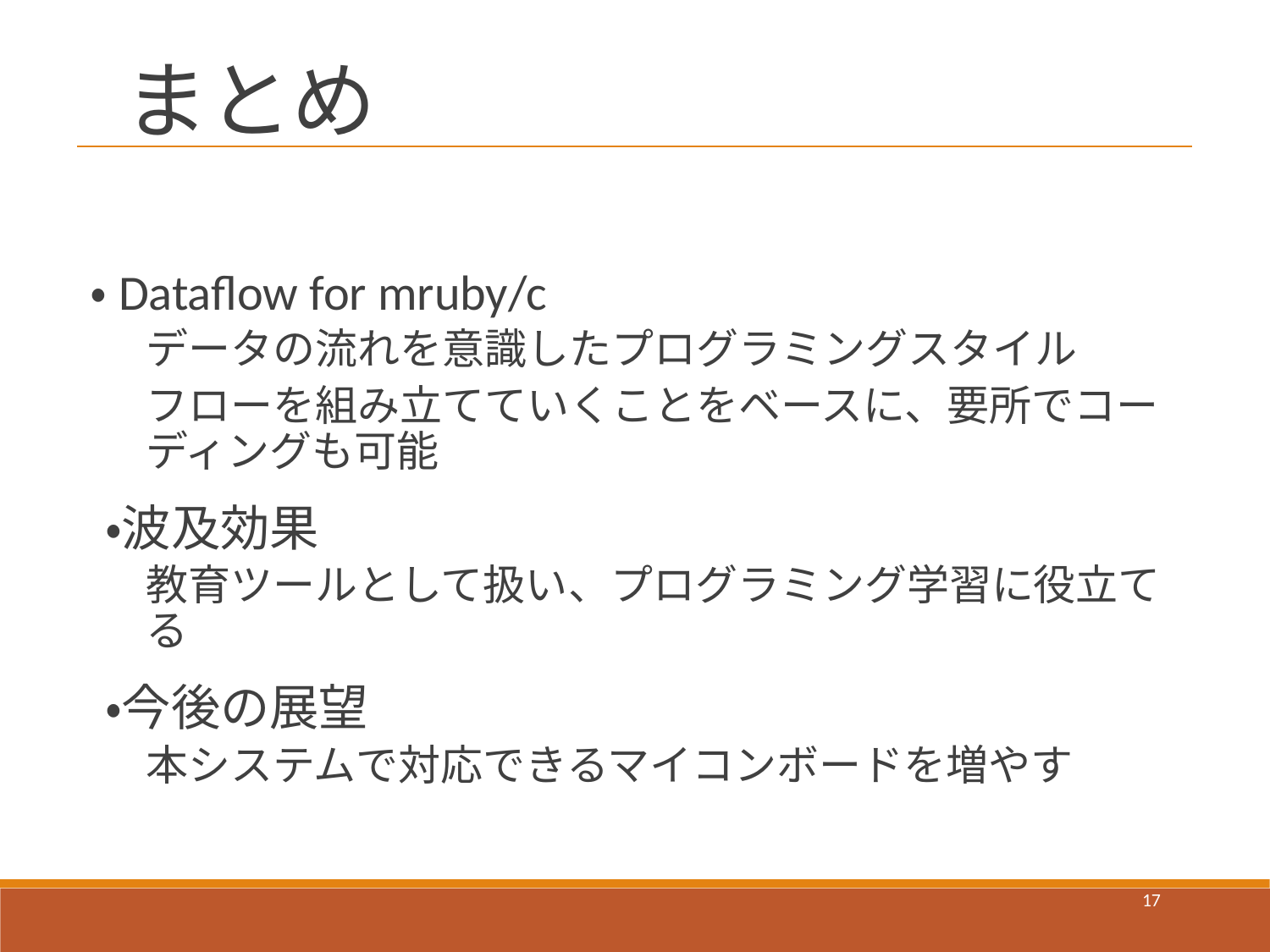

まとめ

・Dataflow for mruby/c
データの流れを意識したプログラミングスタイル
フローを組み立てていくことをベースに、要所でコーディングも可能
・波及効果
教育ツールとして扱い、プログラミング学習に役立てる
・今後の展望
本システムで対応できるマイコンボードを増やす
17